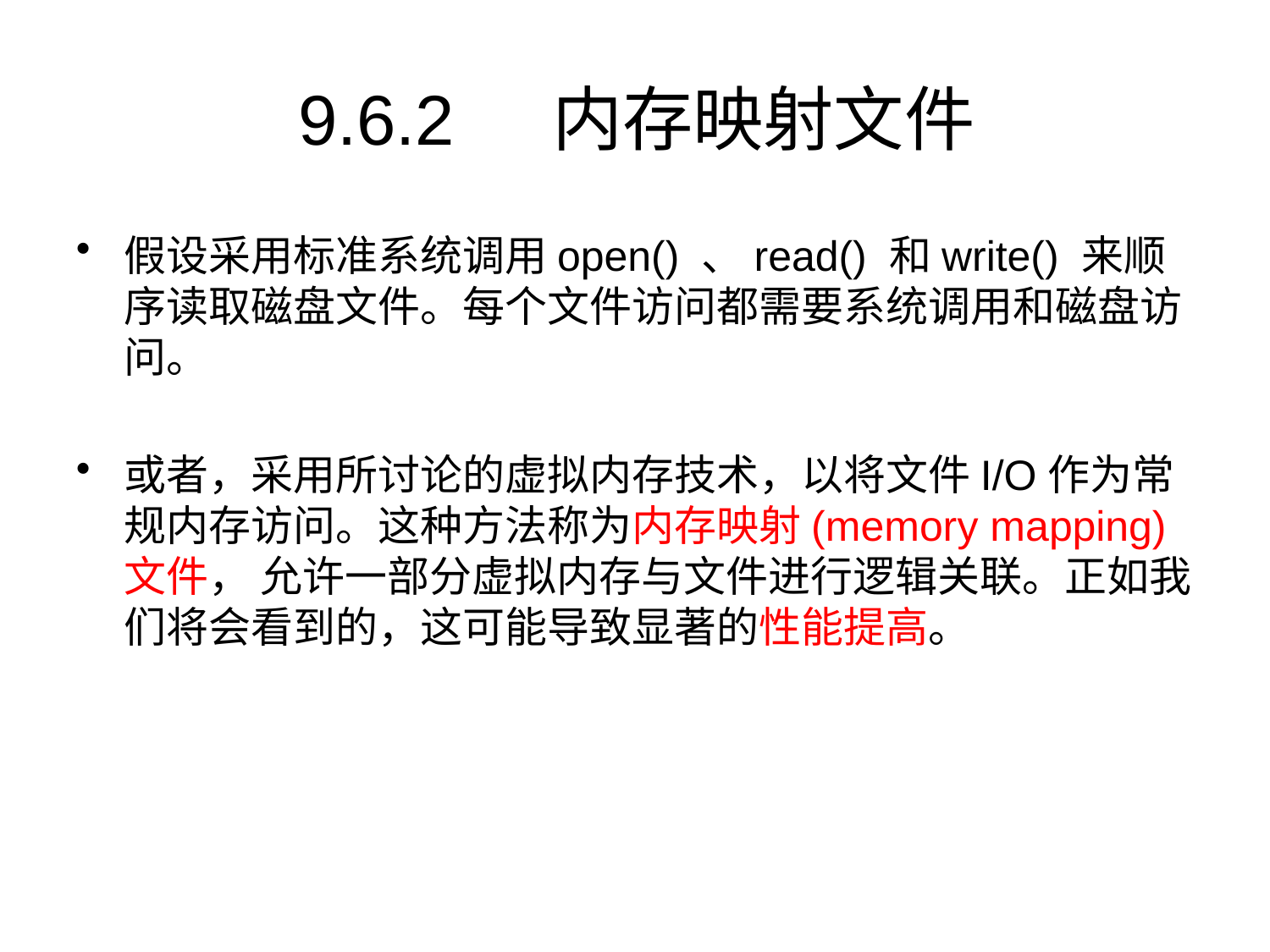

# 9.6.2	内存映射文件
假设采用标准系统调用open() 、read() 和write() 来顺序读取磁盘文件。每个文件访问都需要系统调用和磁盘访问。

或者，采用所讨论的虚拟内存技术，以将文件I/O作为常规内存访问。这种方法称为内存映射(memory mapping) 文件， 允许一部分虚拟内存与文件进行逻辑关联。正如我们将会看到的，这可能导致显著的性能提高。